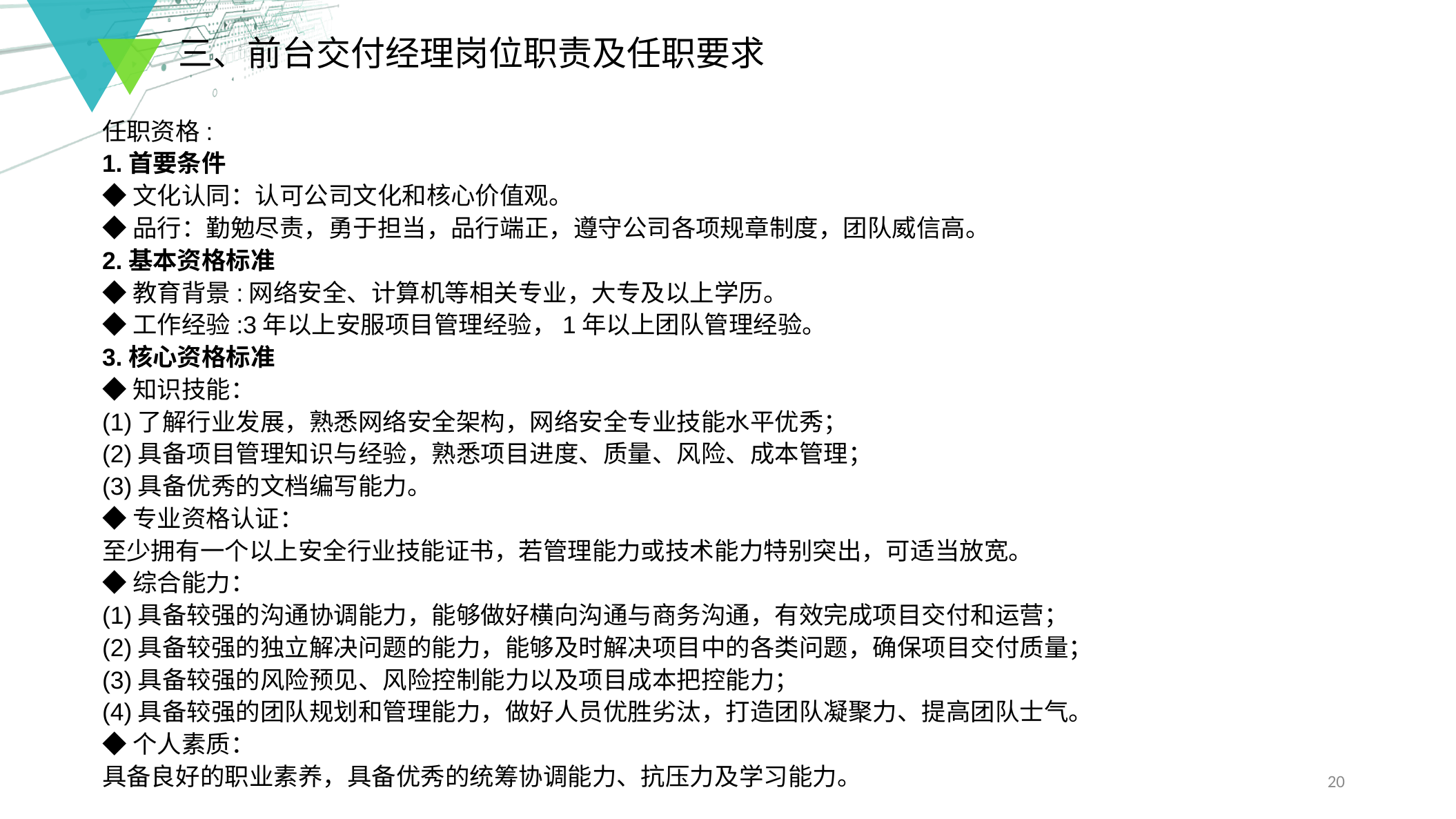

三、前台交付经理岗位职责及任职要求
任职资格:
1.首要条件
◆文化认同：认可公司文化和核心价值观。
◆品行：勤勉尽责，勇于担当，品行端正，遵守公司各项规章制度，团队威信高。
2.基本资格标准
◆教育背景:网络安全、计算机等相关专业，大专及以上学历。
◆工作经验:3年以上安服项目管理经验，1年以上团队管理经验。
3.核心资格标准
◆知识技能：
(1)了解行业发展，熟悉网络安全架构，网络安全专业技能水平优秀；
(2)具备项目管理知识与经验，熟悉项目进度、质量、风险、成本管理；
(3)具备优秀的文档编写能力。
◆专业资格认证：
至少拥有一个以上安全行业技能证书，若管理能力或技术能力特别突出，可适当放宽。
◆综合能力：
(1)具备较强的沟通协调能力，能够做好横向沟通与商务沟通，有效完成项目交付和运营；
(2)具备较强的独立解决问题的能力，能够及时解决项目中的各类问题，确保项目交付质量；
(3)具备较强的风险预见、风险控制能力以及项目成本把控能力；
(4)具备较强的团队规划和管理能力，做好人员优胜劣汰，打造团队凝聚力、提高团队士气。
◆个人素质：
具备良好的职业素养，具备优秀的统筹协调能力、抗压力及学习能力。
20